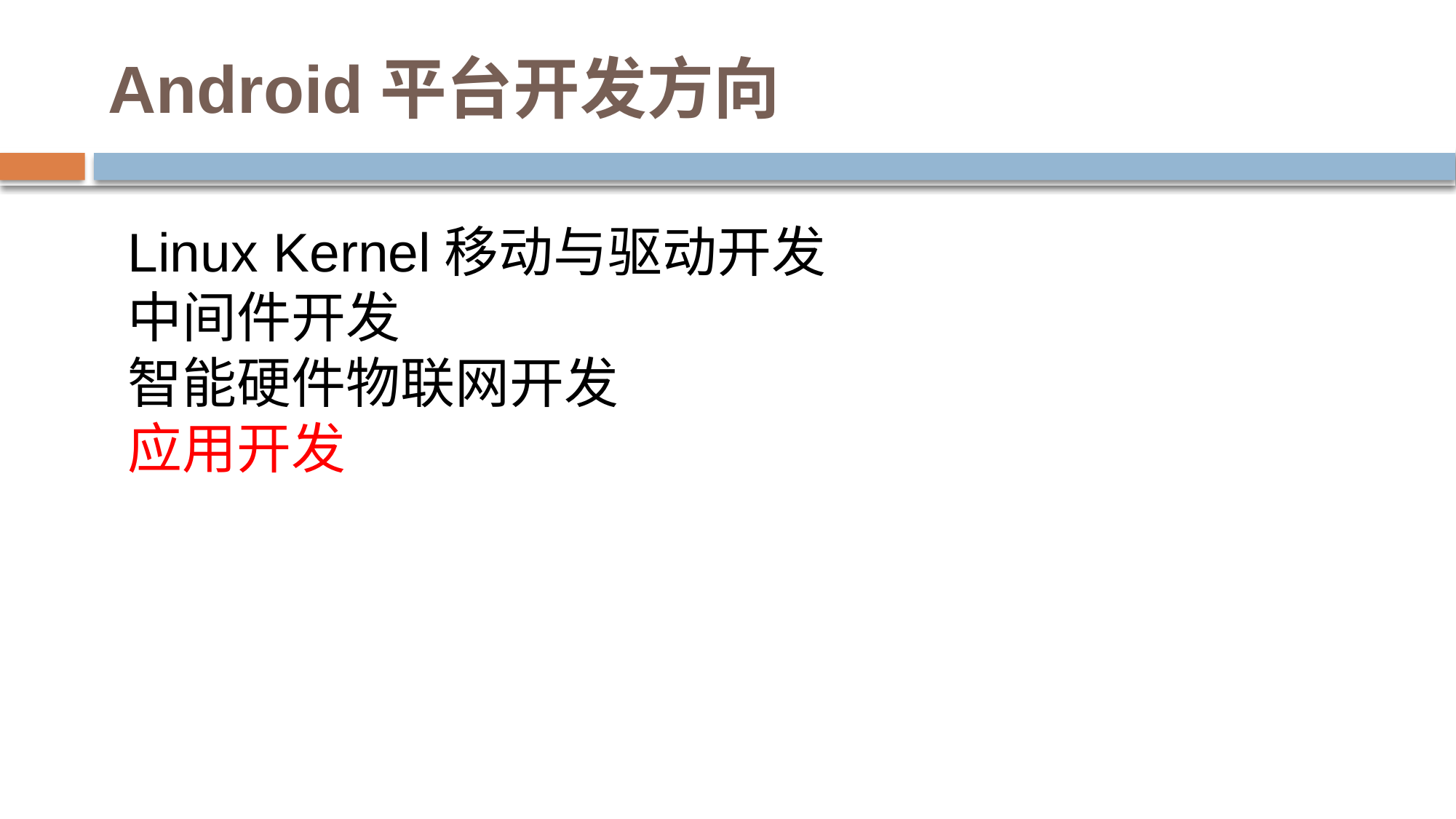

# Android平台开发方向
Linux Kernel移动与驱动开发
中间件开发
智能硬件物联网开发
应用开发